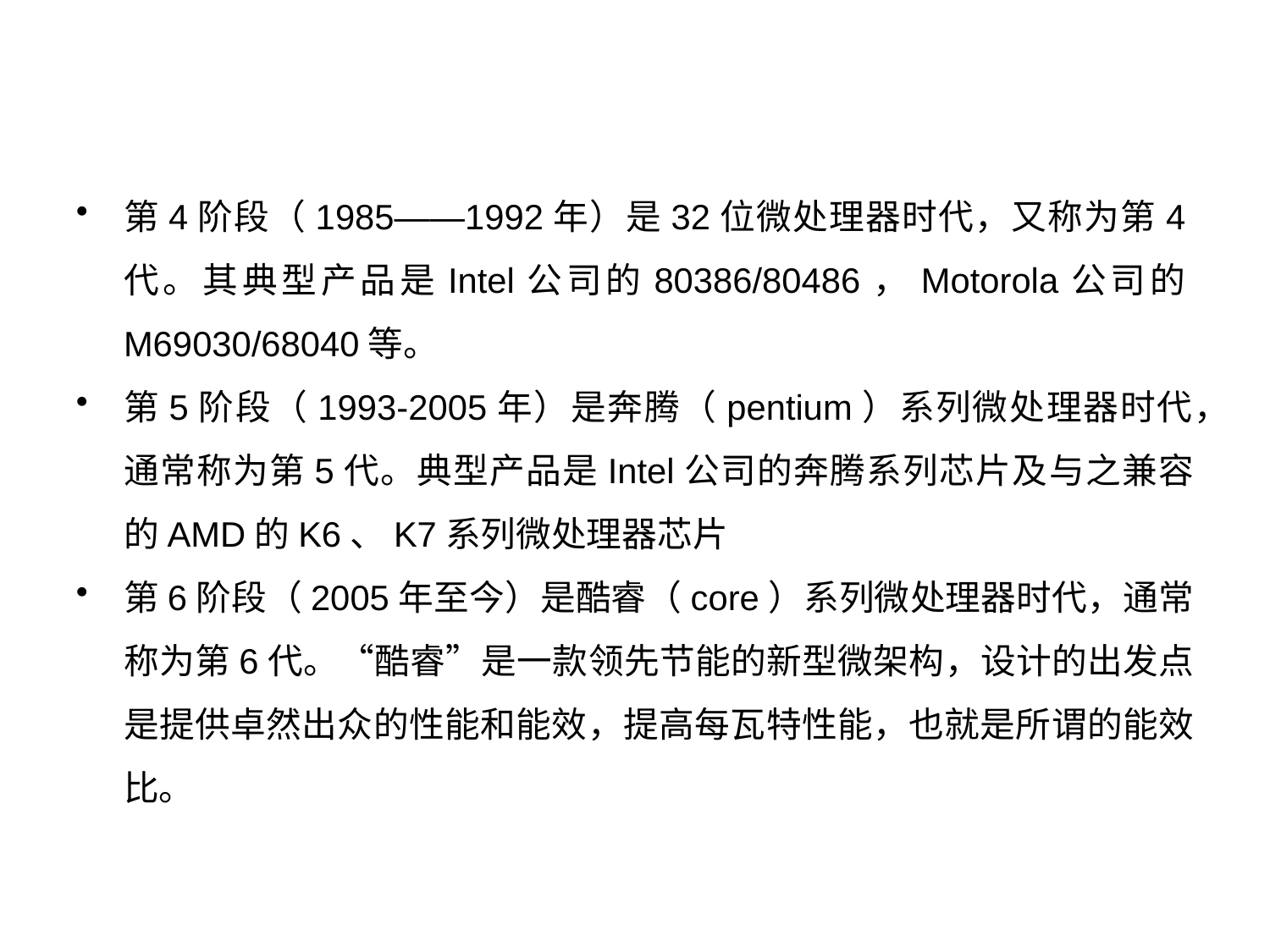

第4阶段（1985——1992年）是32位微处理器时代，又称为第4代。其典型产品是Intel公司的80386/80486，Motorola公司的M69030/68040等。
第5阶段（1993-2005年）是奔腾（pentium）系列微处理器时代，通常称为第5代。典型产品是Intel公司的奔腾系列芯片及与之兼容的AMD的K6、K7系列微处理器芯片
第6阶段（2005年至今）是酷睿（core）系列微处理器时代，通常称为第6代。“酷睿”是一款领先节能的新型微架构，设计的出发点是提供卓然出众的性能和能效，提高每瓦特性能，也就是所谓的能效比。